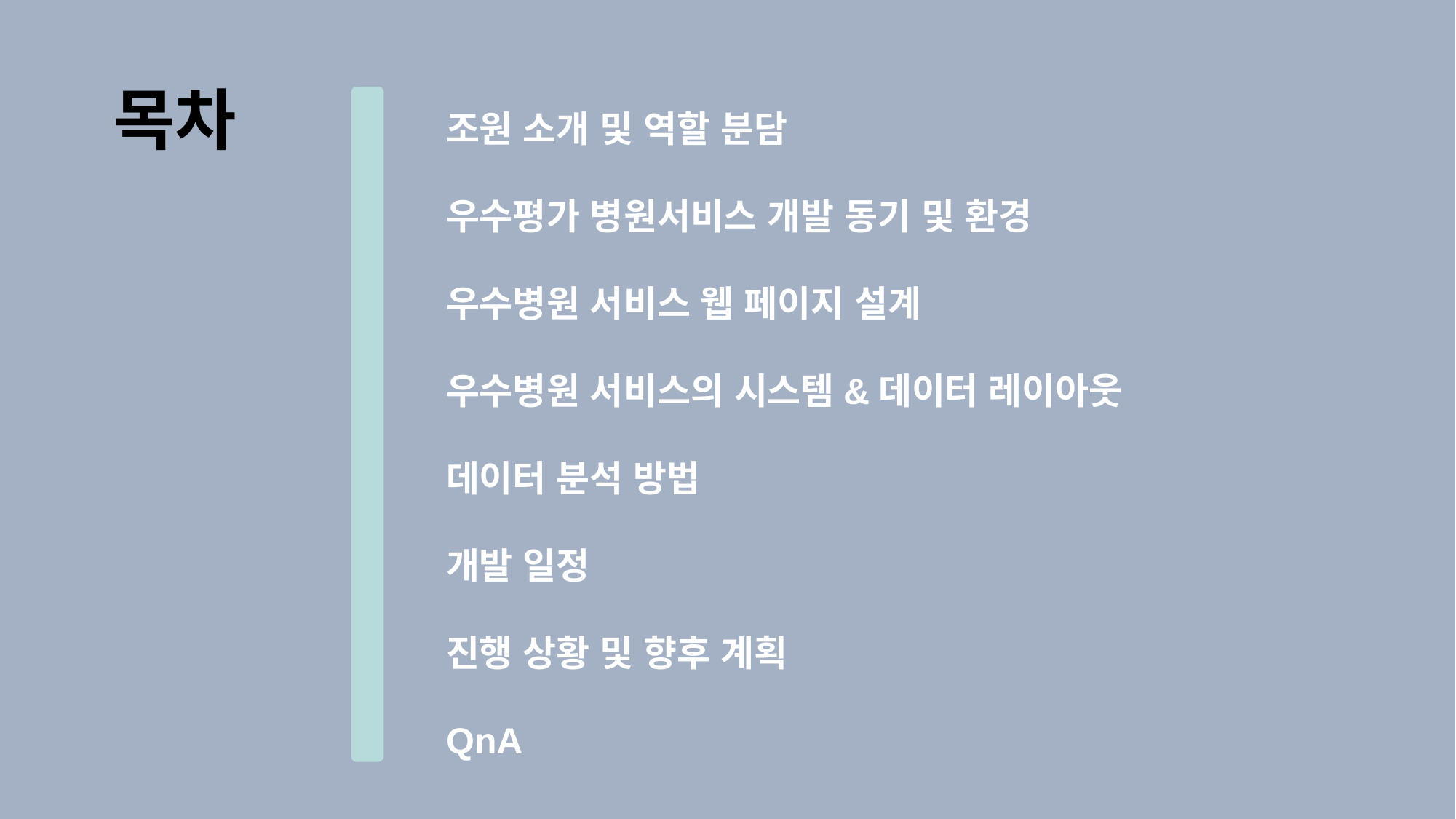

조원 소개 및 역할 분담
우수평가 병원서비스 개발 동기 및 환경
우수병원 서비스 웹 페이지 설계
우수병원 서비스의 시스템&데이터 레이아웃
데이터 분석 방법
개발 일정
진행 상황 및 향후 계획
QnA
목차